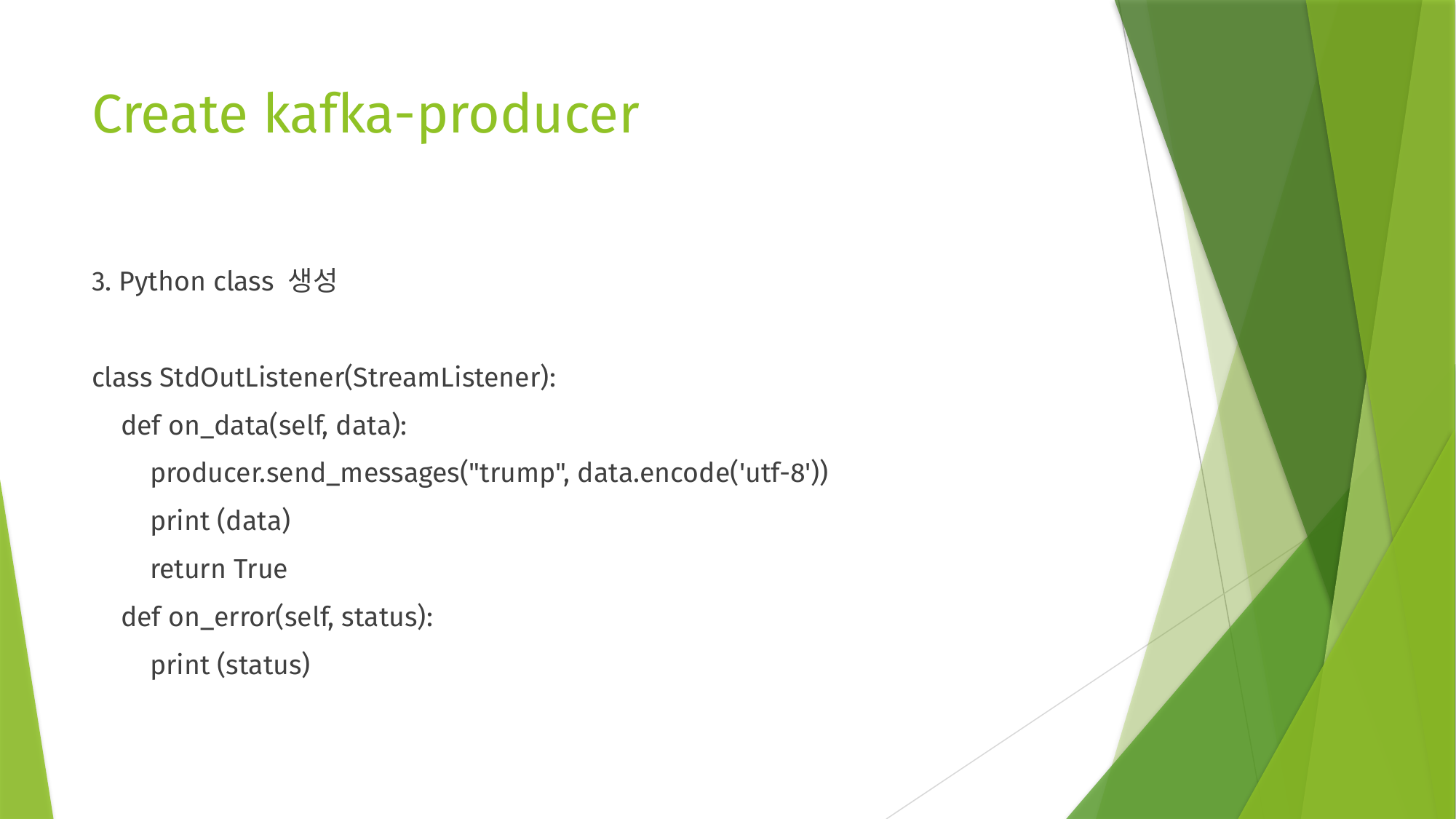

# Create kafka-producer
3. Python class 생성

class StdOutListener(StreamListener):
    def on_data(self, data):
        producer.send_messages("trump", data.encode('utf-8'))
        print (data)
        return True
    def on_error(self, status):
        print (status)